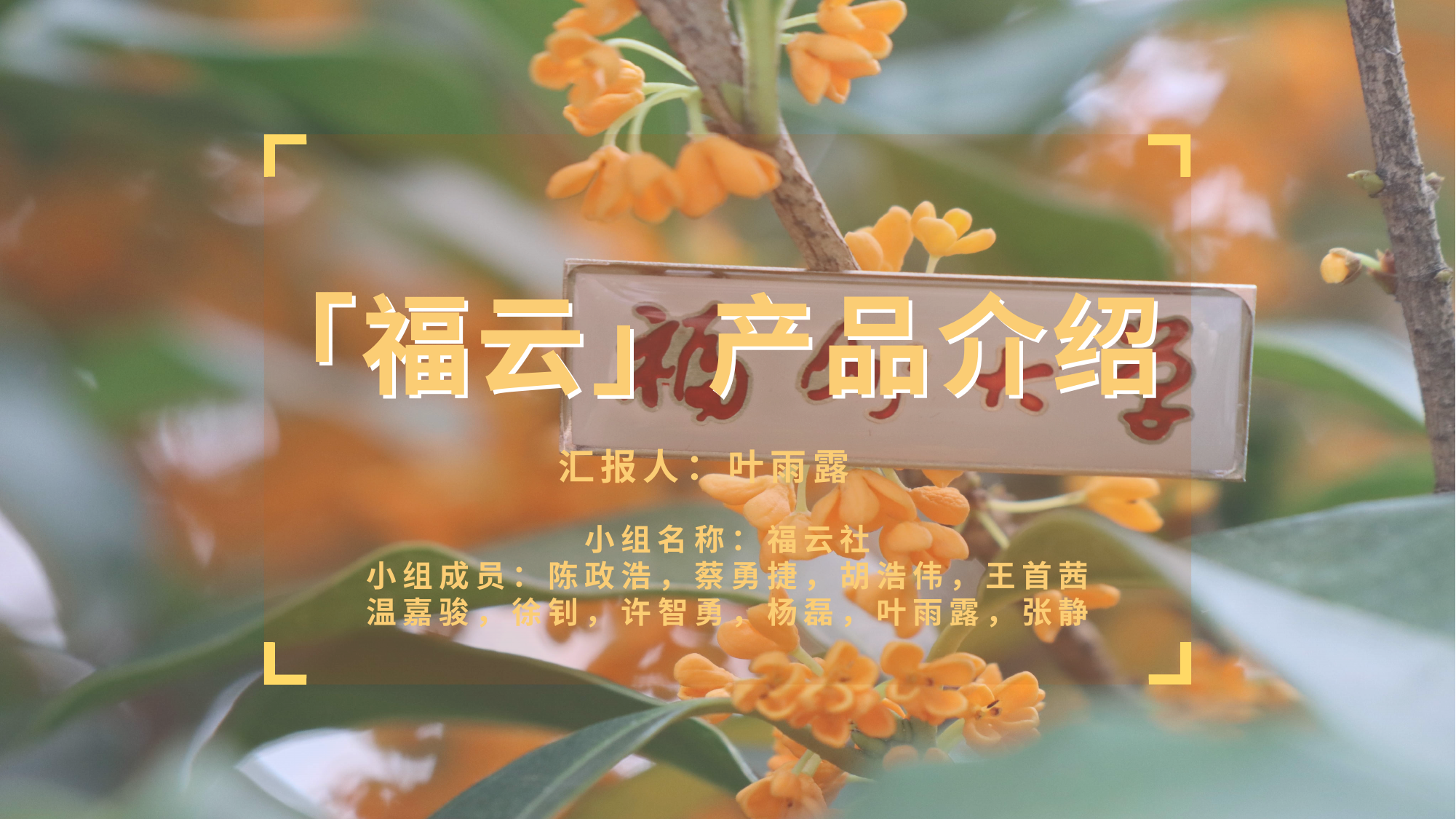

「福云」产品介绍
「福云」产品介绍
汇报人：叶雨露
小组名称：福云社
小组成员：陈政浩，蔡勇捷，胡浩伟，王首茜
温嘉骏，徐钊，许智勇，杨磊，叶雨露，张静